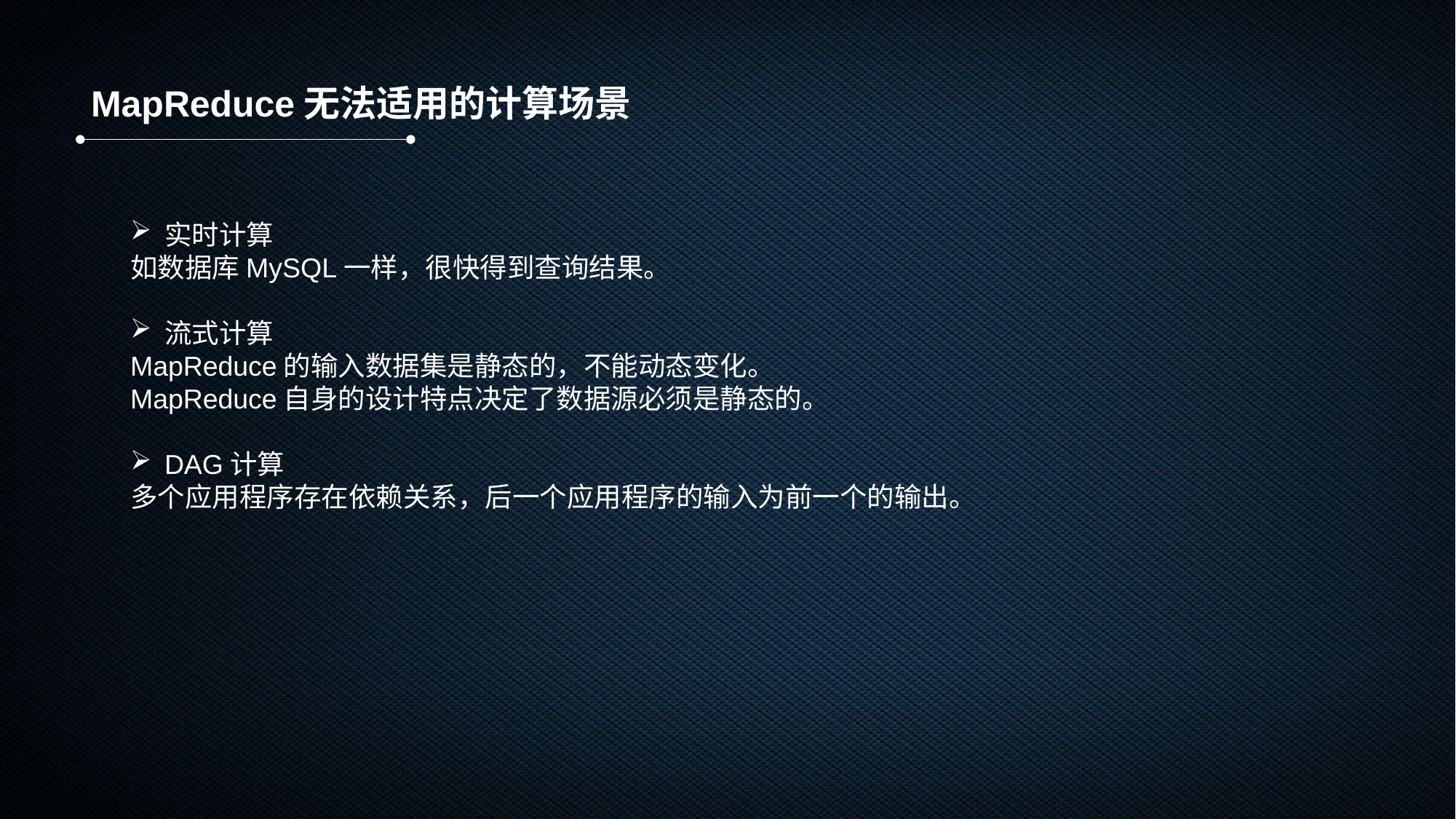

MapReduce无法适用的计算场景
实时计算
如数据库MySQL一样，很快得到查询结果。

流式计算
MapReduce的输入数据集是静态的，不能动态变化。
MapReduce自身的设计特点决定了数据源必须是静态的。

DAG计算
多个应用程序存在依赖关系，后一个应用程序的输入为前一个的输出。